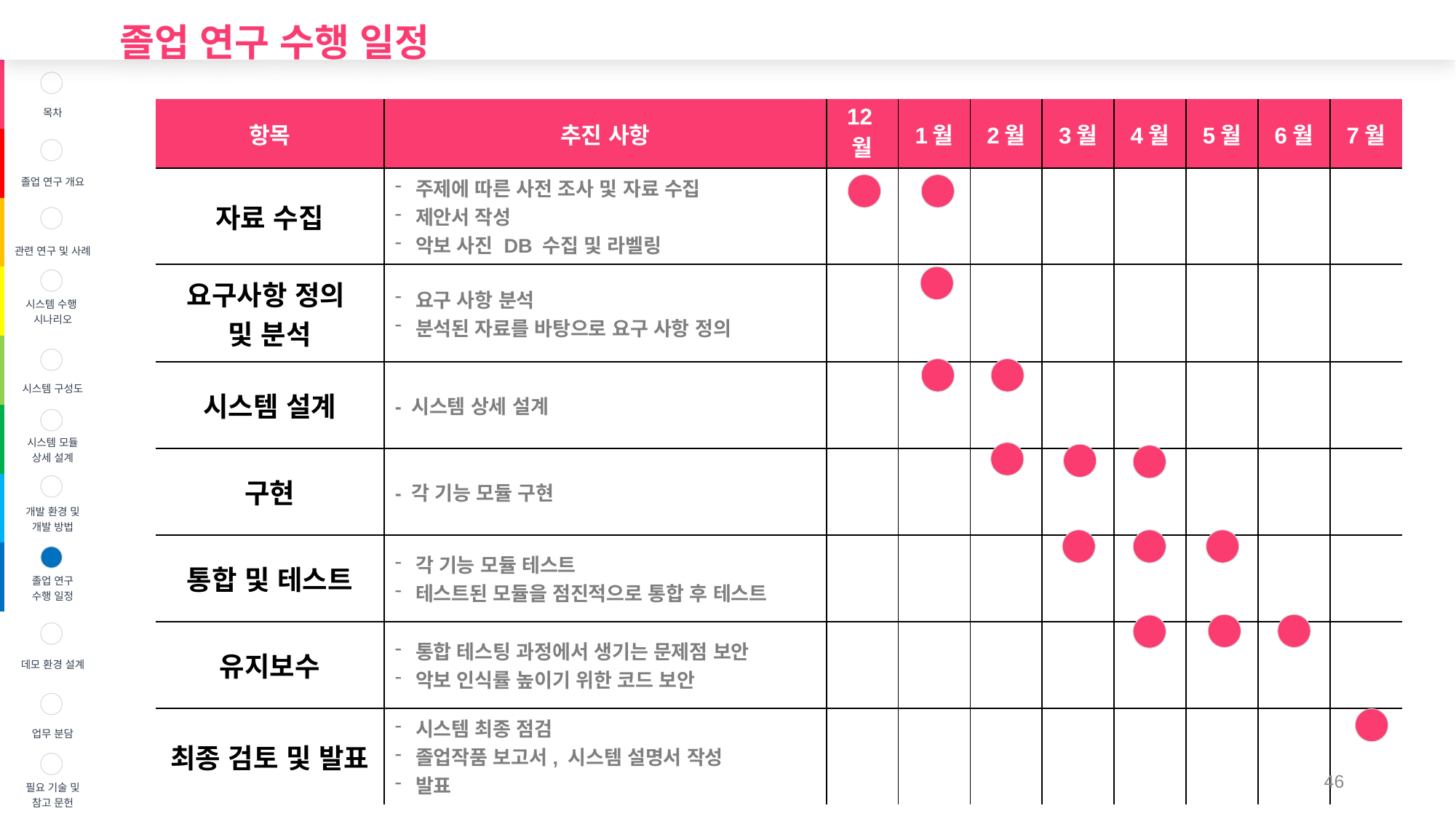

졸업 연구 수행 일정
|  | 목차 |
| --- | --- |
|  | 졸업 연구 개요 |
|  | 관련 연구 및 사례 |
|  | 시스템 수행 시나리오 |
|  | 시스템 구성도 |
|  | 시스템 모듈 상세 설계 |
|  | 개발 환경 및 개발 방법 |
|  | 졸업 연구 수행 일정 |
|  | 데모 환경 설계 |
|  | 업무 분담 |
|  | 필요 기술 및 참고 문헌 |

| 항목 | 추진 사항 | 12월 | 1월 | 2월 | 3월 | 4월 | 5월 | 6월 | 7월 |
| --- | --- | --- | --- | --- | --- | --- | --- | --- | --- |
| 자료 수집 | 주제에 따른 사전 조사 및 자료 수집 제안서 작성 악보 사진 DB 수집 및 라벨링 |  |  |  |  |  |  |  |  |
| 요구사항 정의 및 분석 | 요구 사항 분석 분석된 자료를 바탕으로 요구 사항 정의 |  |  |  |  |  |  |  |  |
| 시스템 설계 | - 시스템 상세 설계 |  |  |  |  |  |  |  |  |
| 구현 | - 각 기능 모듈 구현 |  |  |  |  |  |  |  |  |
| 통합 및 테스트 | 각 기능 모듈 테스트 테스트된 모듈을 점진적으로 통합 후 테스트 |  |  |  |  |  |  |  |  |
| 유지보수 | 통합 테스팅 과정에서 생기는 문제점 보안 악보 인식률 높이기 위한 코드 보안 |  |  |  |  |  |  |  |  |
| 최종 검토 및 발표 | 시스템 최종 점검 졸업작품 보고서, 시스템 설명서 작성 발표 |  |  |  |  |  |  |  |  |

46